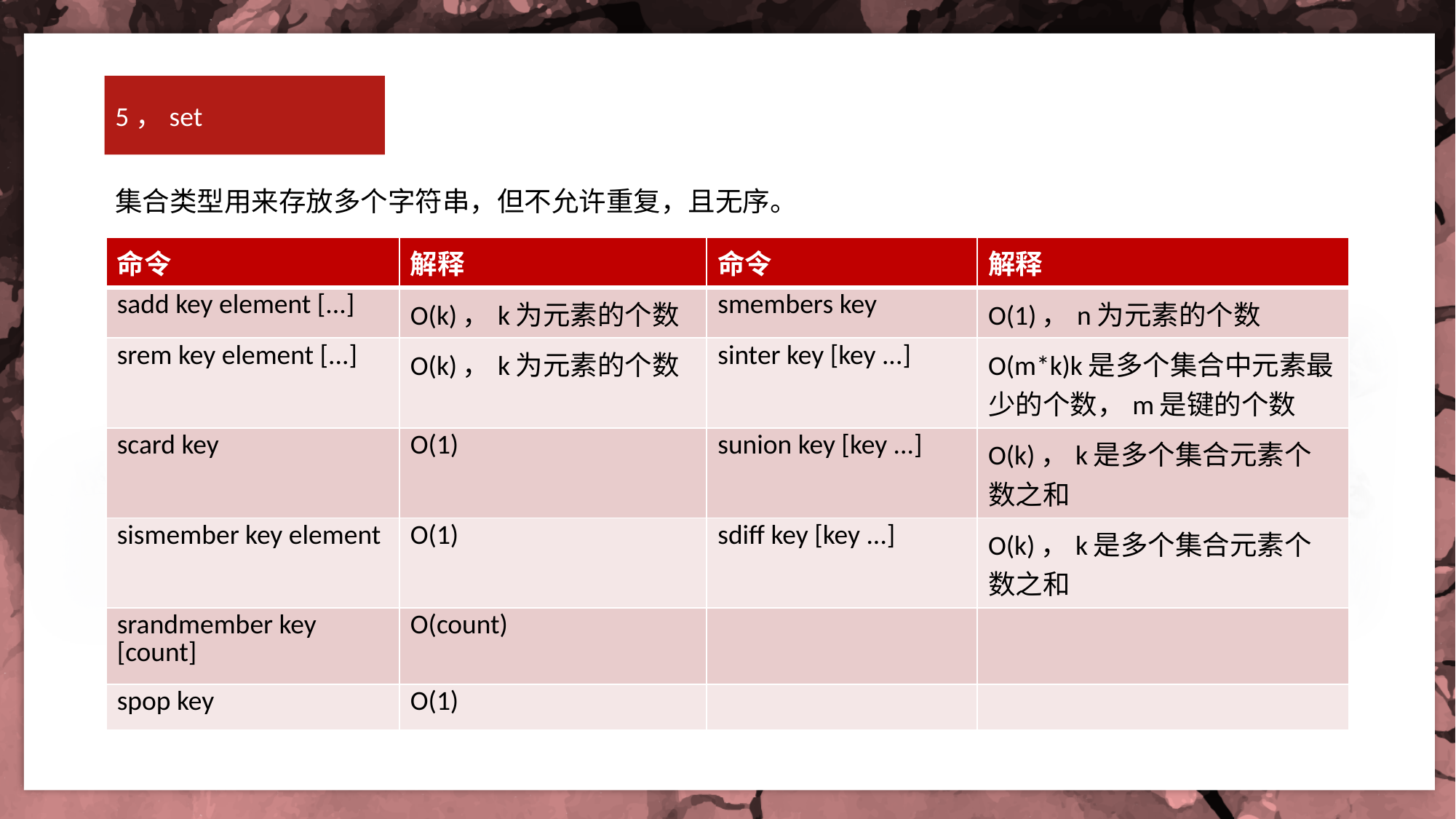

5，set
集合类型用来存放多个字符串，但不允许重复，且无序。
| 命令 | 解释 | 命令 | 解释 |
| --- | --- | --- | --- |
| sadd key element [...] | O(k)，k为元素的个数 | smembers key | O(1)，n为元素的个数 |
| srem key element [...] | O(k)，k为元素的个数 | sinter key [key ...] | O(m\*k)k是多个集合中元素最少的个数，m是键的个数 |
| scard key | O(1) | sunion key [key ...] | O(k)，k是多个集合元素个数之和 |
| sismember key element | O(1) | sdiff key [key ...] | O(k)，k是多个集合元素个数之和 |
| srandmember key [count] | O(count) |  |  |
| spop key | O(1) |  |  |